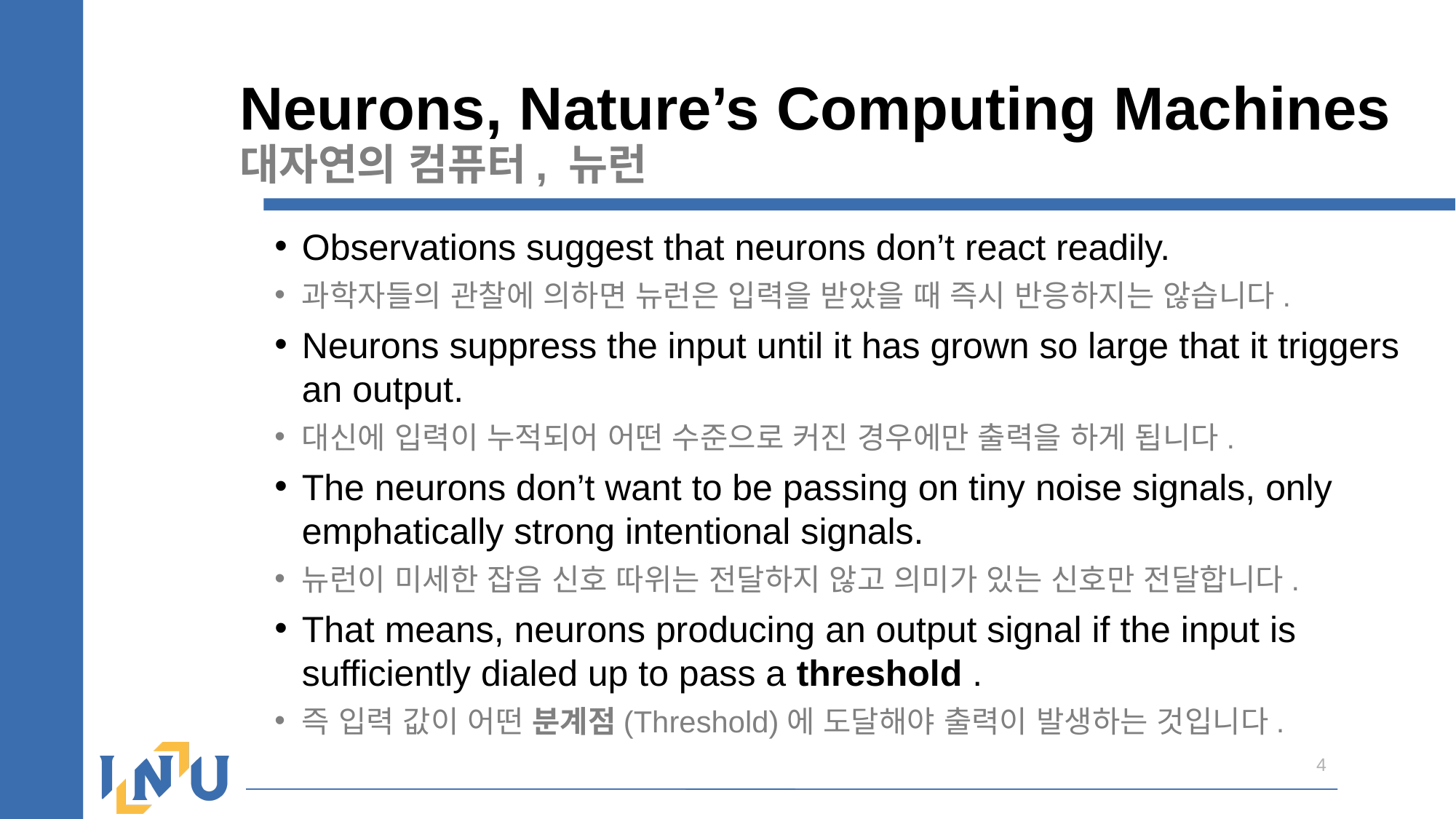

Neurons, Nature’s Computing Machines
대자연의 컴퓨터, 뉴런
Observations suggest that neurons don’t react readily.
과학자들의 관찰에 의하면 뉴런은 입력을 받았을 때 즉시 반응하지는 않습니다.
Neurons suppress the input until it has grown so large that it triggers an output.
대신에 입력이 누적되어 어떤 수준으로 커진 경우에만 출력을 하게 됩니다.
The neurons don’t want to be passing on tiny noise signals, only emphatically strong intentional signals.
뉴런이 미세한 잡음 신호 따위는 전달하지 않고 의미가 있는 신호만 전달합니다.
That means, neurons producing an output signal if the input is sufficiently dialed up to pass a threshold .
즉 입력 값이 어떤 분계점(Threshold)에 도달해야 출력이 발생하는 것입니다.

4